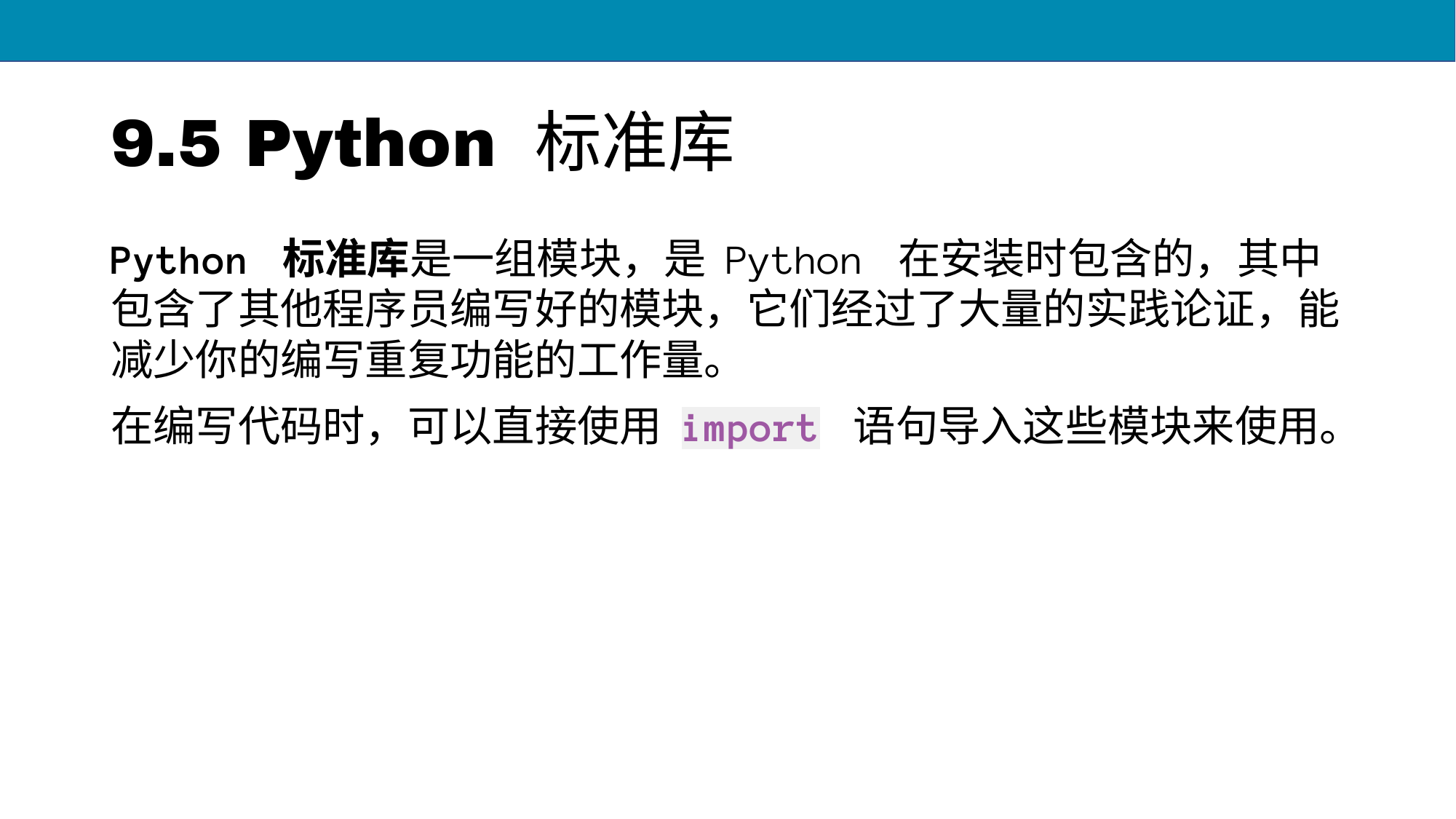

# 9.5 Python 标准库
Python 标准库是一组模块，是 Python 在安装时包含的，其中包含了其他程序员编写好的模块，它们经过了大量的实践论证，能减少你的编写重复功能的工作量。
在编写代码时，可以直接使用 import 语句导入这些模块来使用。